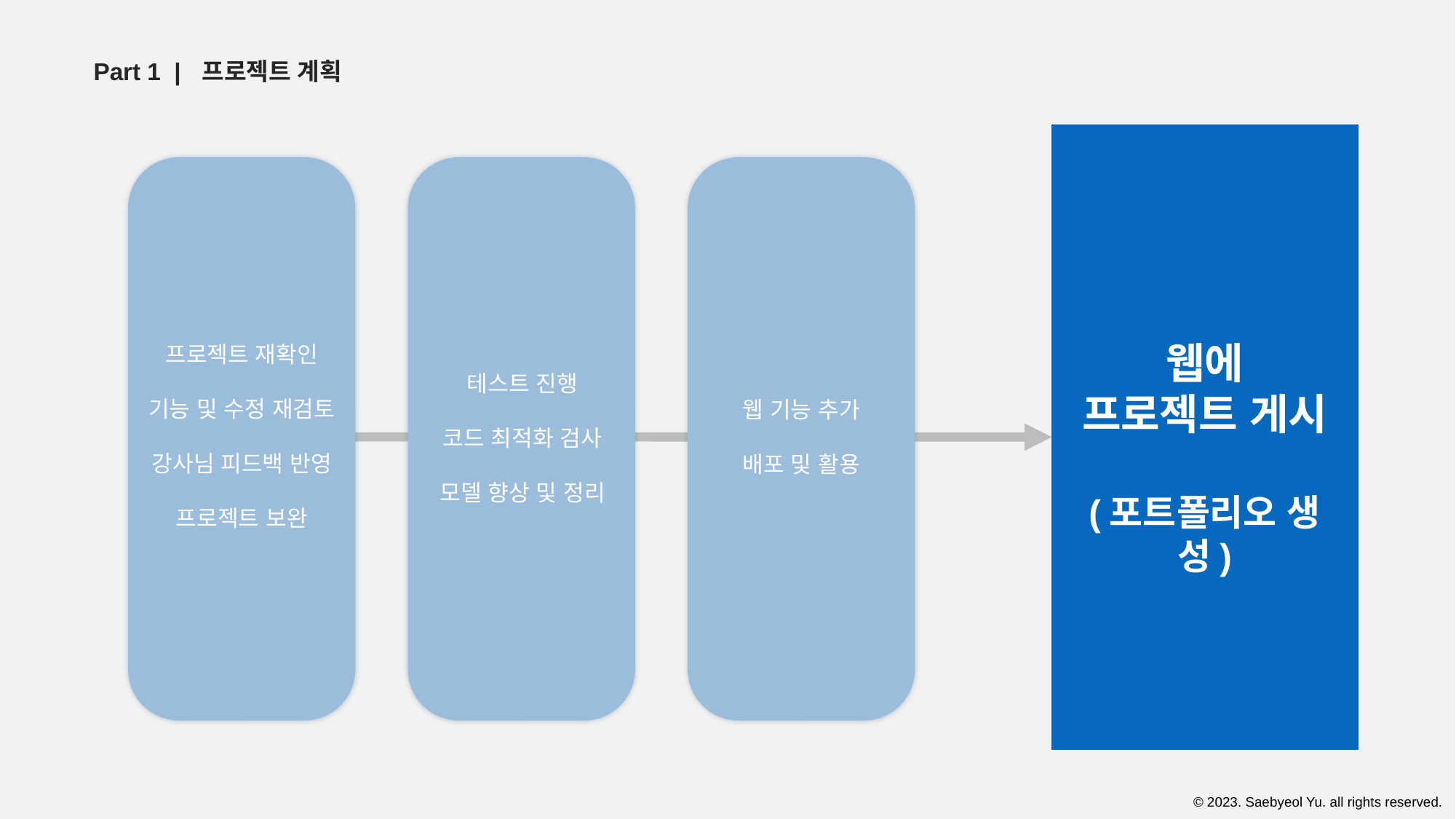

Part 1  |
프로젝트 계획

웹에
프로젝트 게시

(포트폴리오 생성)
프로젝트 재확인

기능 및 수정 재검토

강사님 피드백 반영

프로젝트 보완
테스트 진행

코드 최적화 검사

모델 향상 및 정리
웹 기능 추가

배포 및 활용